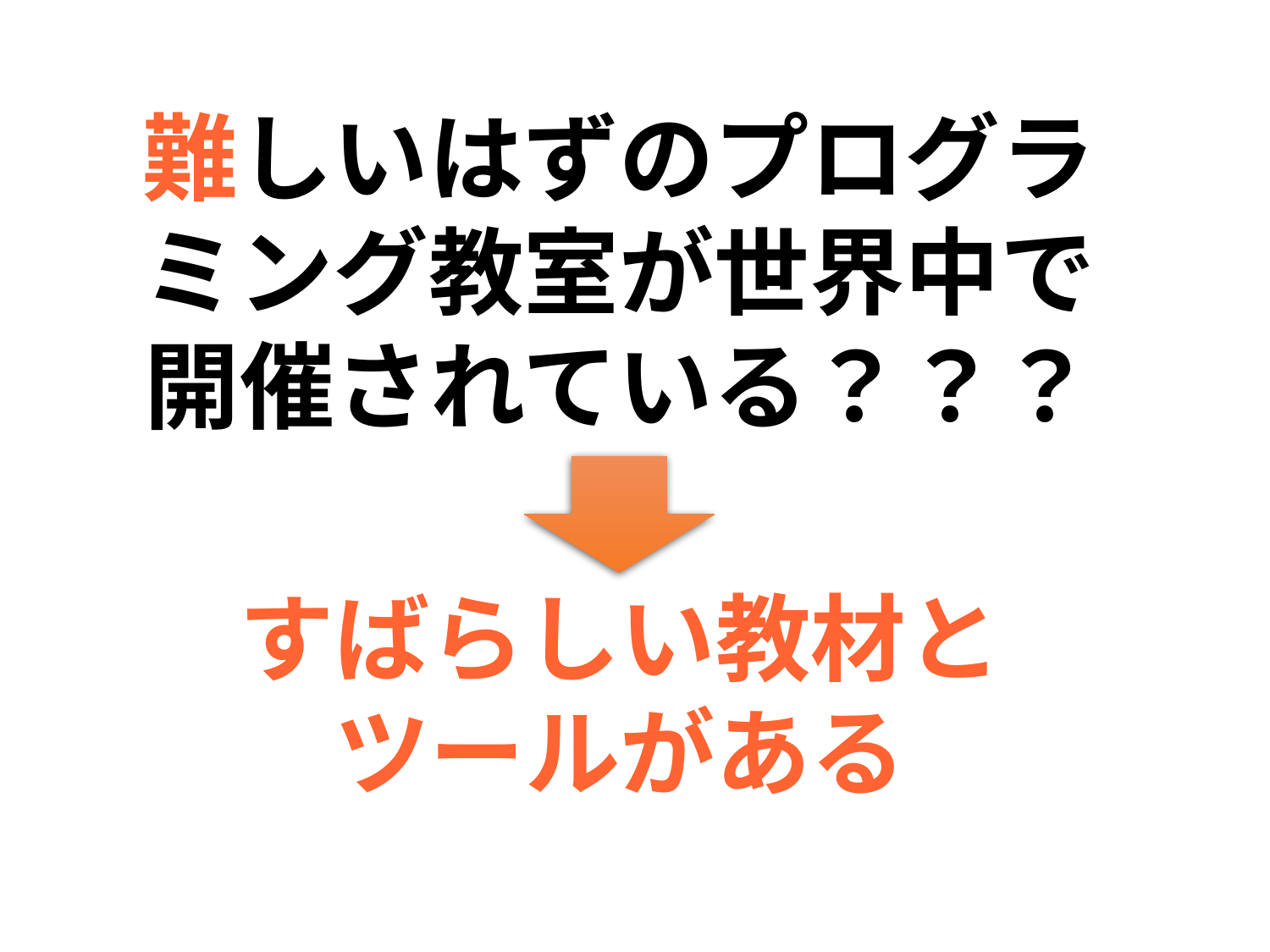

難しいはずのプログラミング教室が世界中で開催されている？？？

すばらしい教材と
ツールがある